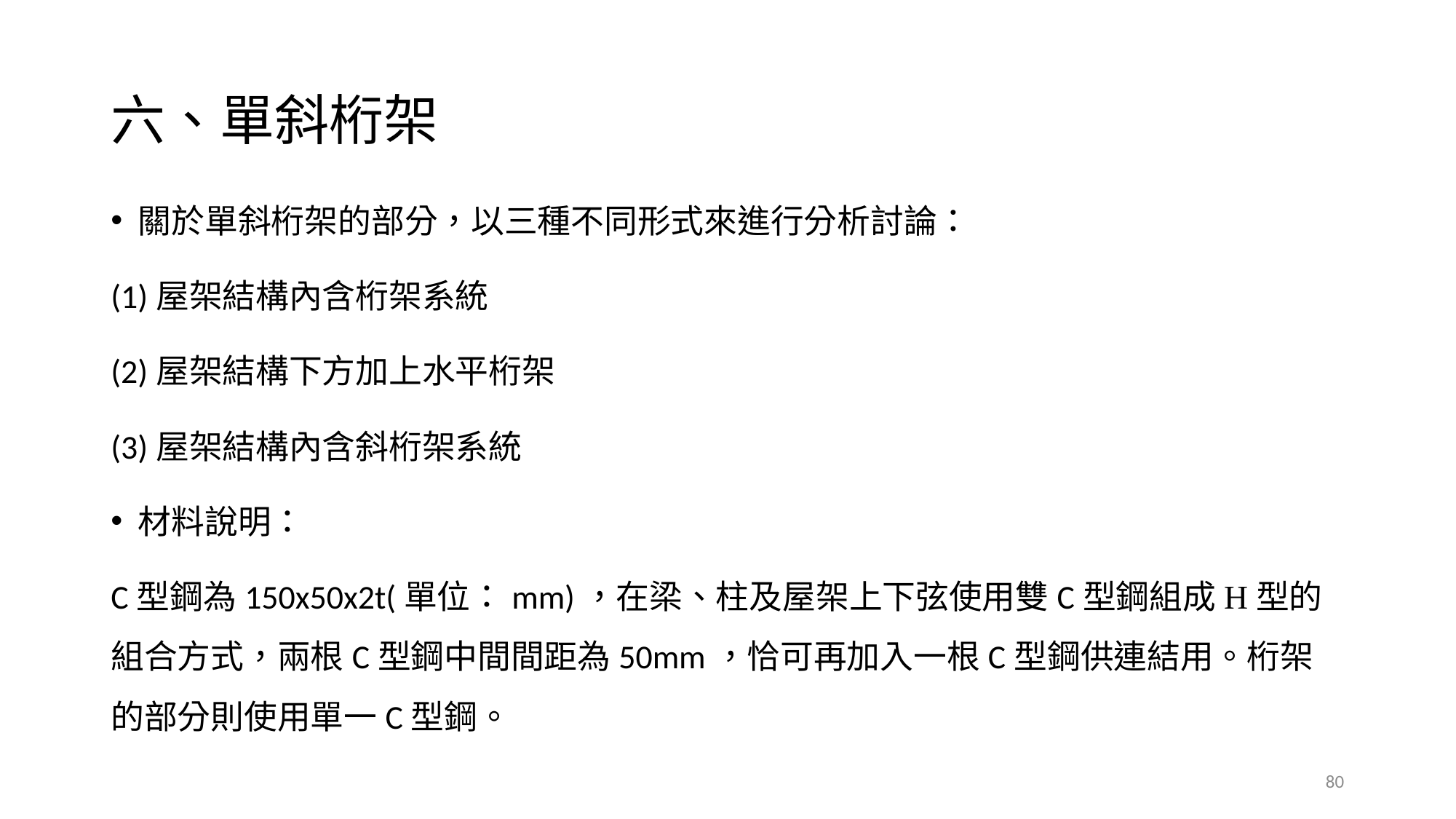

# 六、單斜桁架
關於單斜桁架的部分，以三種不同形式來進行分析討論：
(1)屋架結構內含桁架系統
(2)屋架結構下方加上水平桁架
(3)屋架結構內含斜桁架系統
材料說明：
C型鋼為150x50x2t(單位：mm)，在梁、柱及屋架上下弦使用雙C型鋼組成H型的組合方式，兩根C型鋼中間間距為50mm，恰可再加入一根C型鋼供連結用。桁架的部分則使用單一C型鋼。
80